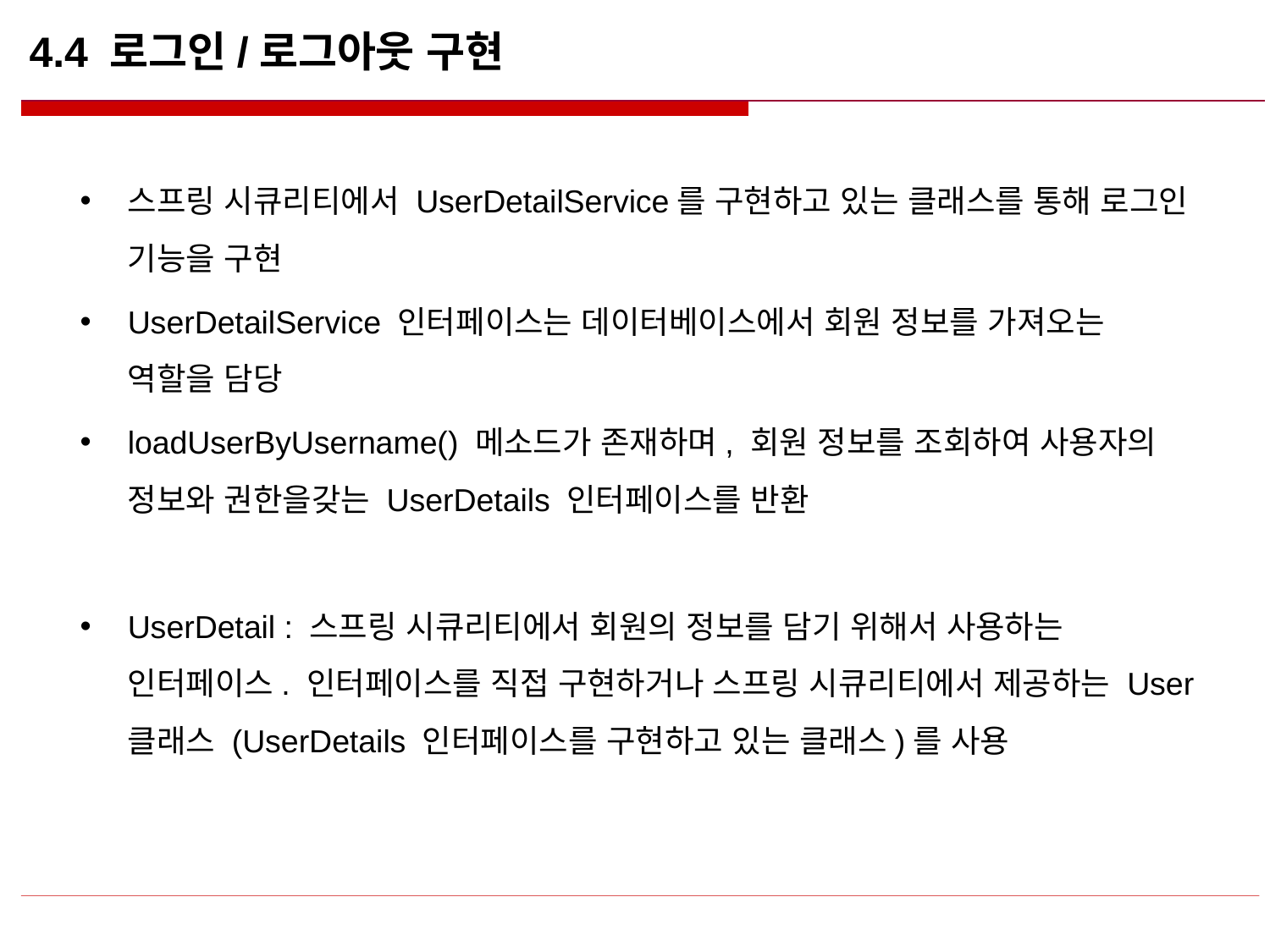

# 4.4 로그인/로그아웃 구현
스프링 시큐리티에서 UserDetailService를 구현하고 있는 클래스를 통해 로그인 기능을 구현
UserDetailService 인터페이스는 데이터베이스에서 회원 정보를 가져오는 역할을 담당
loadUserByUsername() 메소드가 존재하며, 회원 정보를 조회하여 사용자의 정보와 권한을갖는 UserDetails 인터페이스를 반환

UserDetail : 스프링 시큐리티에서 회원의 정보를 담기 위해서 사용하는 인터페이스. 인터페이스를 직접 구현하거나 스프링 시큐리티에서 제공하는 User 클래스 (UserDetails 인터페이스를 구현하고 있는 클래스)를 사용